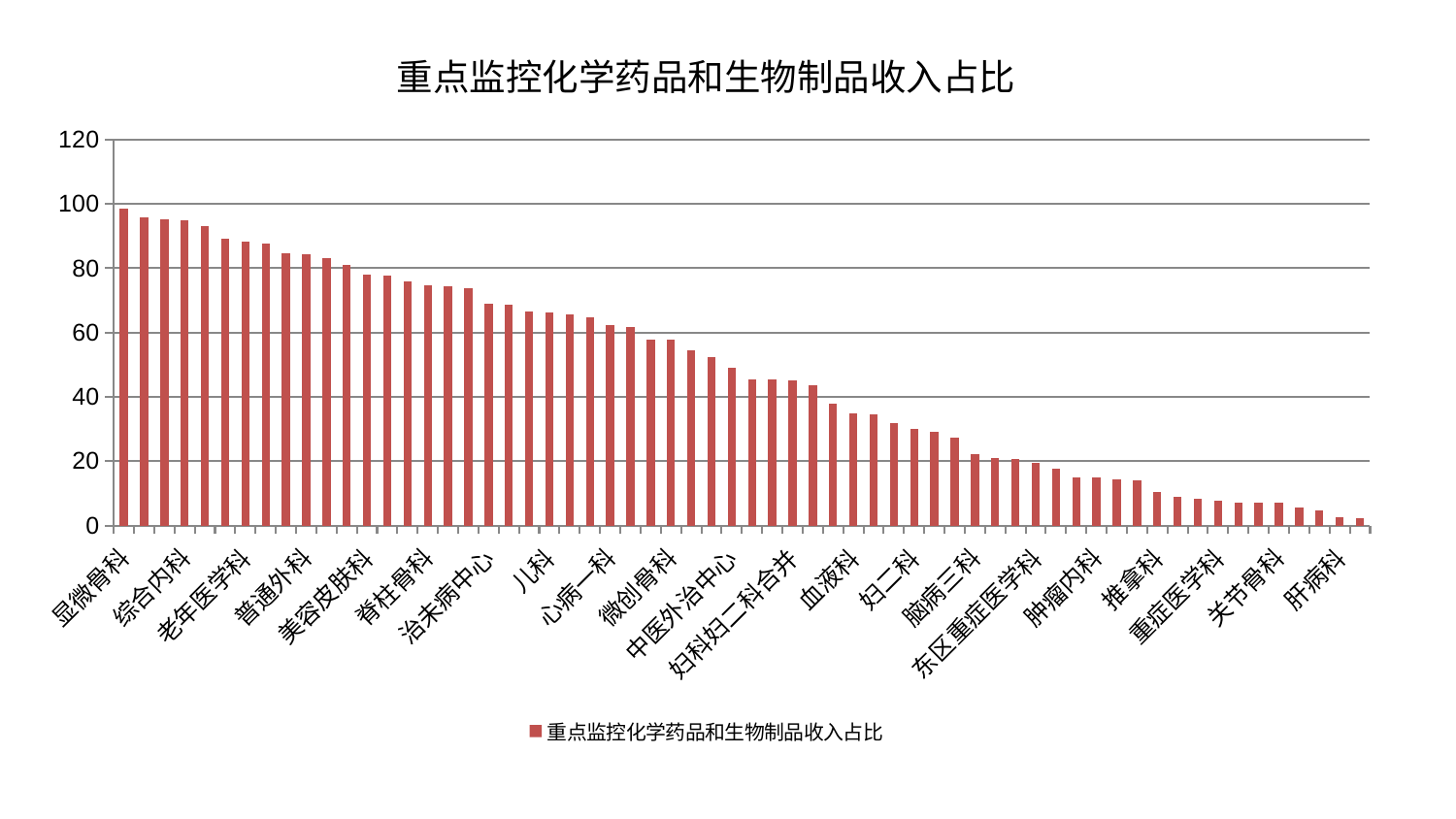

### Chart: 重点监控化学药品和生物制品收入占比

| Category | 重点监控化学药品和生物制品收入占比 |
|---|---|
| 显微骨科 | 98.59443129043903 |
| 周围血管科 | 95.68972708937808 |
| 运动损伤骨科 | 95.14862379906322 |
| 综合内科 | 94.91541511025179 |
| 脑病二科 | 93.08484834383923 |
| 皮肤科 | 89.2696572622554 |
| 老年医学科 | 88.17002388887876 |
| 消化内科 | 87.80367089728851 |
| 心血管内科 | 84.73540191758242 |
| 普通外科 | 84.27801869082205 |
| 心病二科 | 83.15820845744568 |
| 针灸科 | 81.1704384689828 |
| 美容皮肤科 | 78.03709431798245 |
| 骨科 | 77.81233335569082 |
| 小儿骨科 | 75.91173207710146 |
| 脊柱骨科 | 74.57222596894945 |
| 胸外科 | 74.46829979172267 |
| 妇科 | 73.67193441596108 |
| 治未病中心 | 68.997567534034 |
| 产科 | 68.77808325708253 |
| 脾胃病科 | 66.6795656900709 |
| 儿科 | 66.19215225649442 |
| 医院 | 65.67335421099239 |
| 乳腺甲状腺外科 | 64.79247082990678 |
| 心病一科 | 62.366998357406224 |
| 神经外科 | 61.840473908974424 |
| 口腔科 | 57.91979106629428 |
| 微创骨科 | 57.78579803600812 |
| 小儿推拿科 | 54.504393977503 |
| 肾病科 | 52.42910889246153 |
| 中医外治中心 | 49.04295112792336 |
| 神经内科 | 45.54698322298991 |
| 心病三科 | 45.32975719973828 |
| 妇科妇二科合并 | 45.09287661580732 |
| 泌尿外科 | 43.59134151397272 |
| 东区肾病科 | 37.896850200533414 |
| 血液科 | 34.95465051439115 |
| 呼吸内科 | 34.4724995829937 |
| 脑病一科 | 31.87756930726755 |
| 妇二科 | 30.132725885314258 |
| 肾脏内科 | 29.095285636926427 |
| 眼科 | 27.413686150417792 |
| 脑病三科 | 22.292075439780913 |
| 肝胆外科 | 20.96719951106547 |
| 身心医学科 | 20.697150772433947 |
| 东区重症医学科 | 19.360142133665036 |
| 创伤骨科 | 17.581444140745027 |
| 肛肠科 | 15.00425728561996 |
| 肿瘤内科 | 14.972316390741923 |
| 耳鼻喉科 | 14.321622544414957 |
| 康复科 | 14.04165670382893 |
| 推拿科 | 10.26434690891791 |
| 内分泌科 | 9.037906199509017 |
| 心病四科 | 8.29651027085292 |
| 重症医学科 | 7.744058196231585 |
| 脾胃科消化科合并 | 7.190520891768792 |
| 风湿病科 | 7.07859854105457 |
| 关节骨科 | 7.074545521185582 |
| 中医经典科 | 5.586063111694406 |
| 西区重症医学科 | 4.647965757094474 |
| 肝病科 | 2.4986314555548006 |
| 男科 | 2.233498740088846 |
243